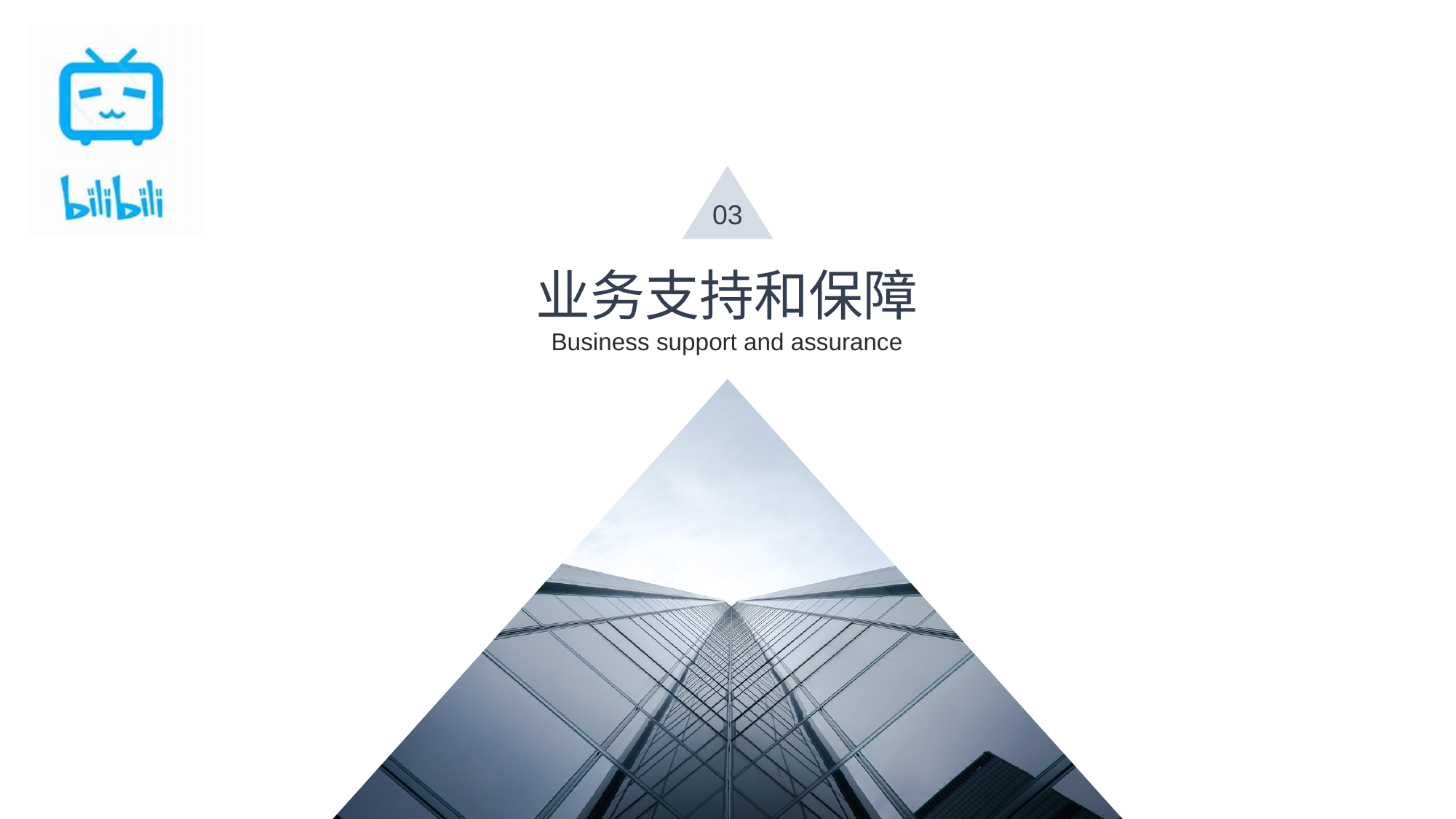

Logo
请输入公司名称
The company name

03
业务支持和保障
Business support and assurance